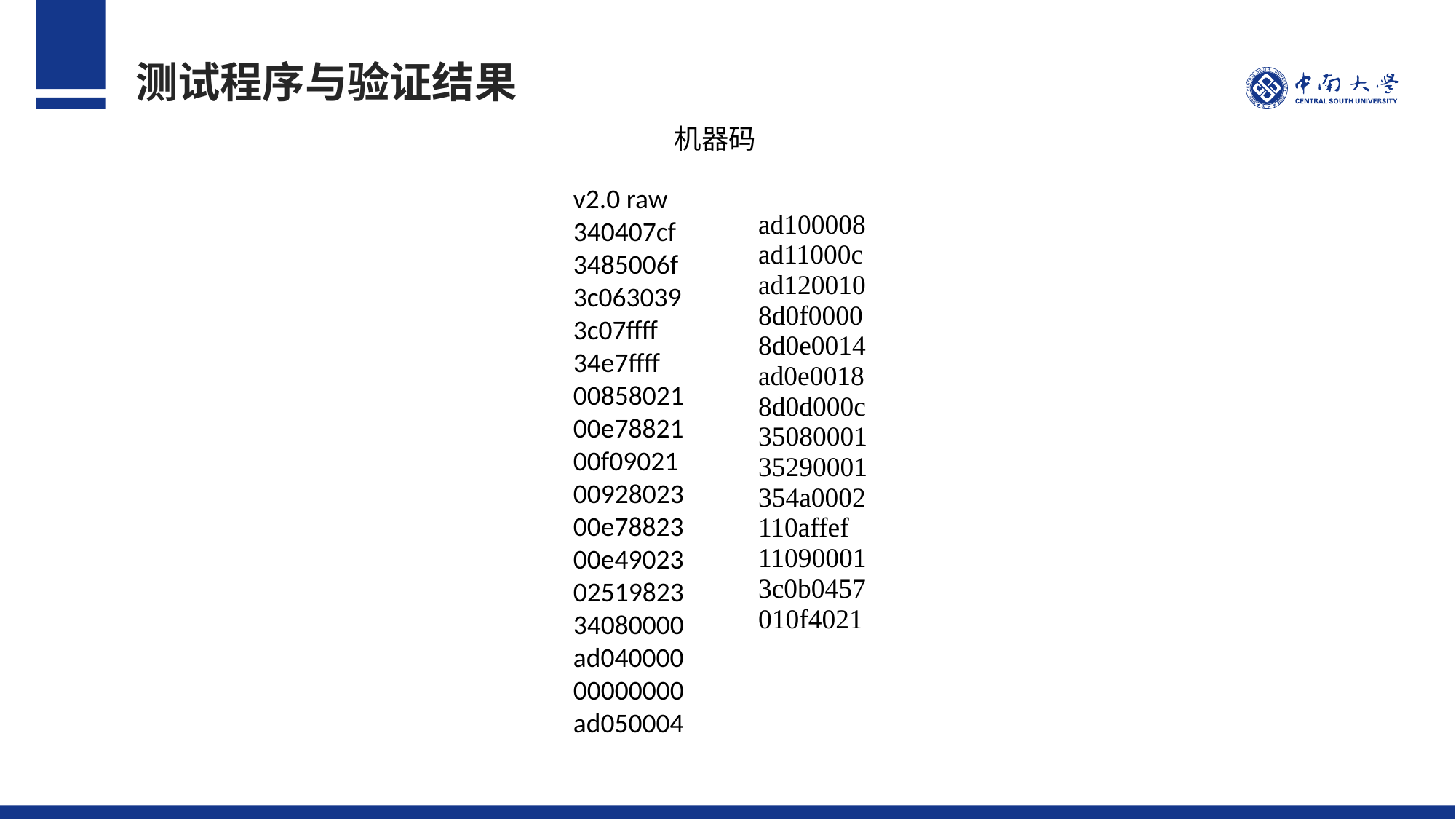

测试程序与验证结果

机器码
v2.0 raw
340407cf
3485006f
3c063039
3c07ffff
34e7ffff
00858021
00e78821
00f09021
00928023
00e78823
00e49023
02519823
34080000
ad040000
00000000
ad050004
ad100008
ad11000c
ad120010
8d0f0000
8d0e0014
ad0e0018
8d0d000c
35080001
35290001
354a0002
110affef
11090001
3c0b0457
010f4021